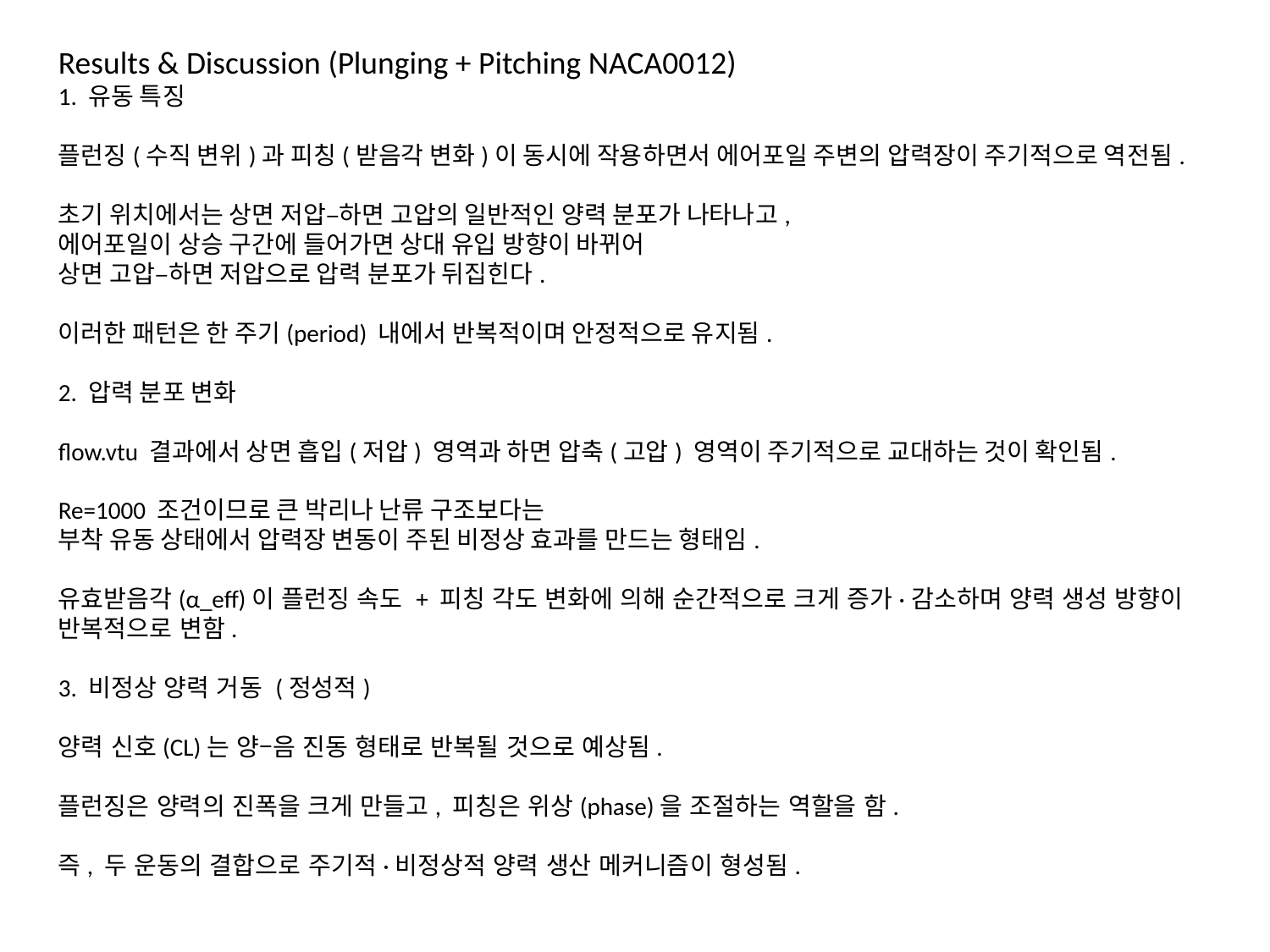

Results & Discussion (Plunging + Pitching NACA0012)
1. 유동 특징

플런징(수직 변위)과 피칭(받음각 변화)이 동시에 작용하면서 에어포일 주변의 압력장이 주기적으로 역전됨.

초기 위치에서는 상면 저압–하면 고압의 일반적인 양력 분포가 나타나고,
에어포일이 상승 구간에 들어가면 상대 유입 방향이 바뀌어
상면 고압–하면 저압으로 압력 분포가 뒤집힌다.

이러한 패턴은 한 주기(period) 내에서 반복적이며 안정적으로 유지됨.

2. 압력 분포 변화

flow.vtu 결과에서 상면 흡입(저압) 영역과 하면 압축(고압) 영역이 주기적으로 교대하는 것이 확인됨.

Re=1000 조건이므로 큰 박리나 난류 구조보다는
부착 유동 상태에서 압력장 변동이 주된 비정상 효과를 만드는 형태임.

유효받음각(α_eff)이 플런징 속도 + 피칭 각도 변화에 의해 순간적으로 크게 증가·감소하며 양력 생성 방향이 반복적으로 변함.

3. 비정상 양력 거동 (정성적)

양력 신호(CL)는 양–음 진동 형태로 반복될 것으로 예상됨.

플런징은 양력의 진폭을 크게 만들고, 피칭은 위상(phase)을 조절하는 역할을 함.

즉, 두 운동의 결합으로 주기적·비정상적 양력 생산 메커니즘이 형성됨.